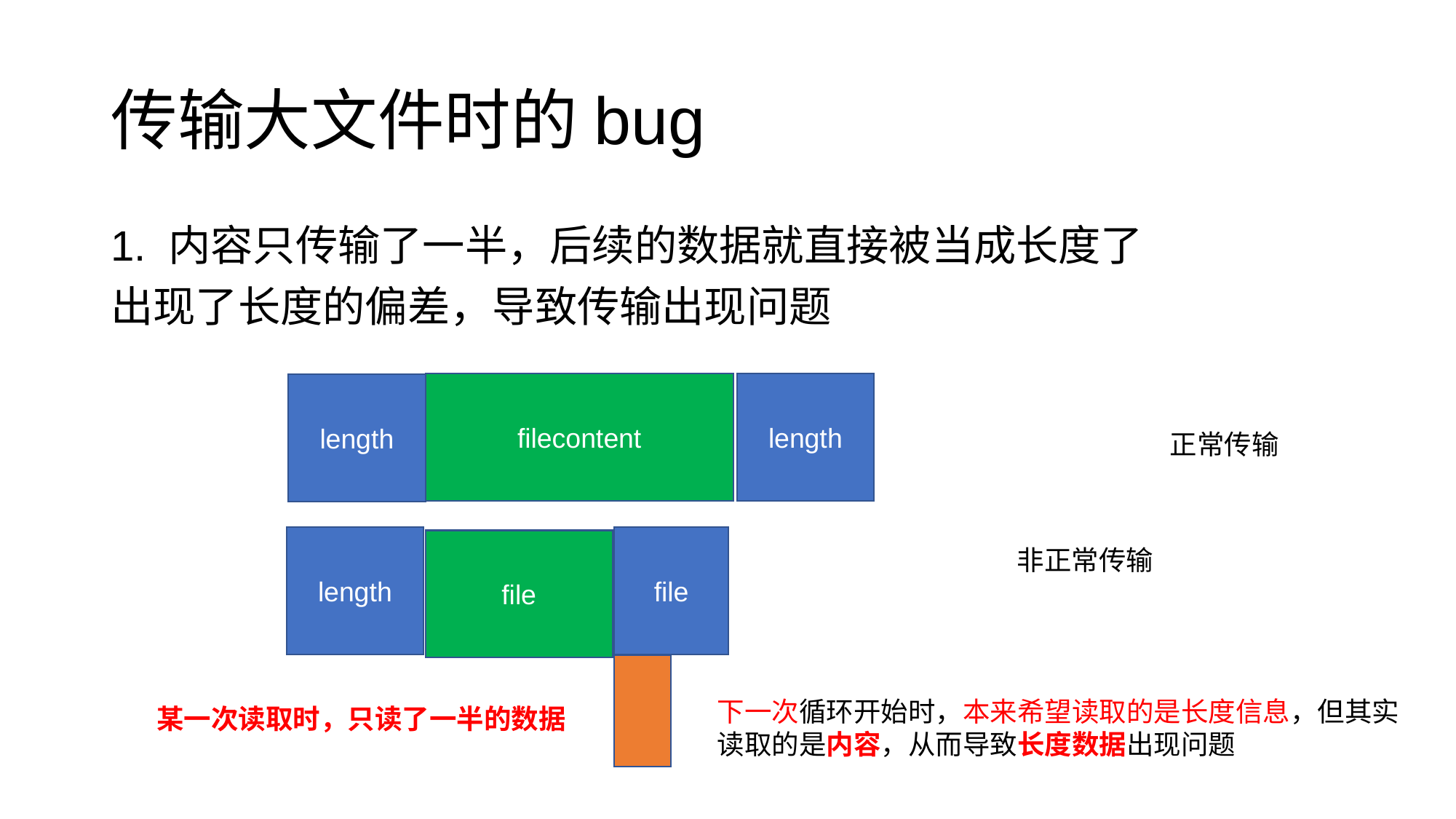

# 传输大文件时的bug
1. 内容只传输了一半，后续的数据就直接被当成长度了
出现了长度的偏差，导致传输出现问题
length
filecontent
length
正常传输
length
file
file
非正常传输

下一次循环开始时，本来希望读取的是长度信息，但其实读取的是内容，从而导致长度数据出现问题
某一次读取时，只读了一半的数据